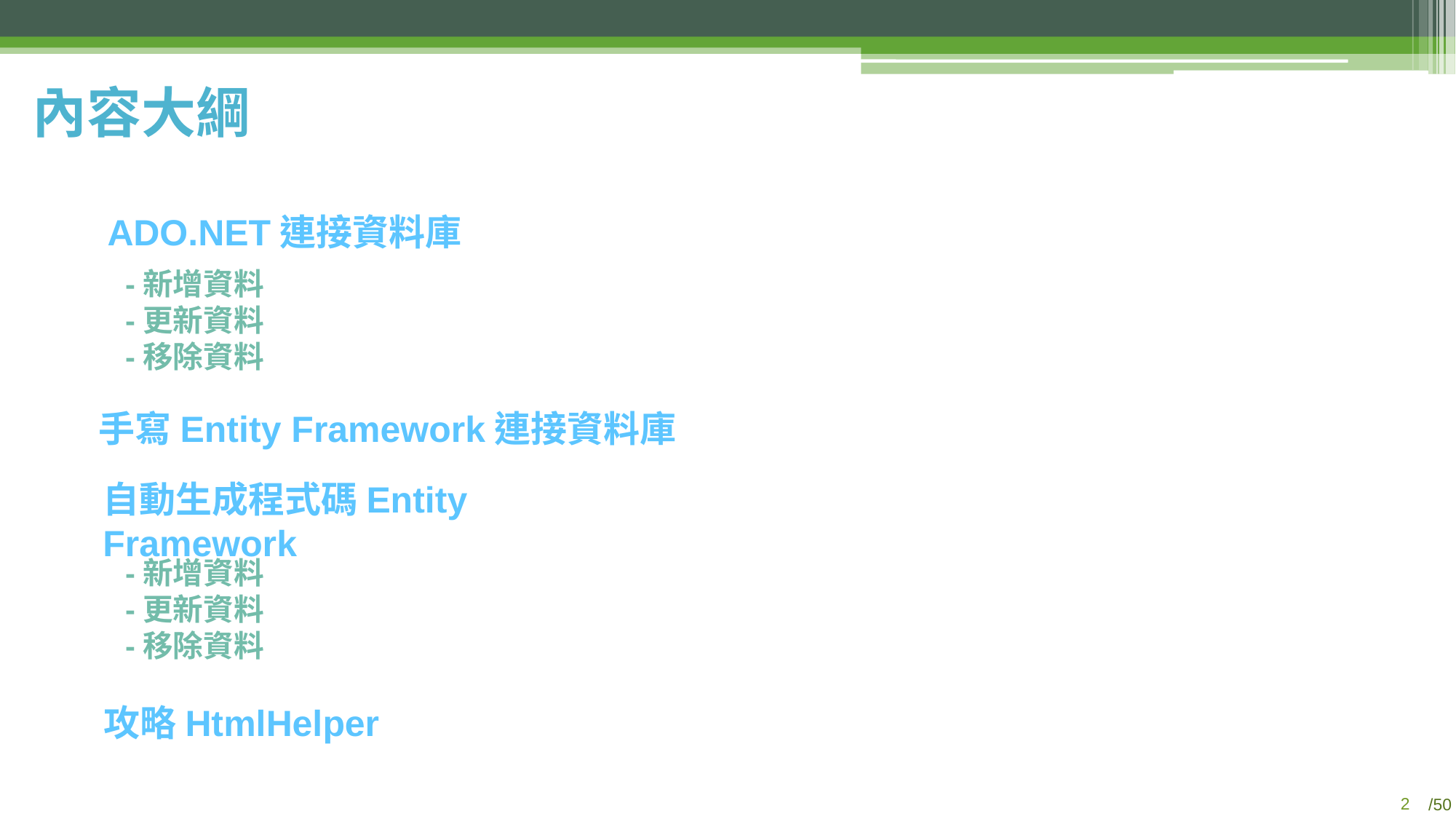

內容大綱
ADO.NET連接資料庫
-新增資料
-更新資料
-移除資料
手寫Entity Framework連接資料庫
自動生成程式碼Entity Framework
-新增資料
-更新資料
-移除資料
攻略HtmlHelper
2
/50